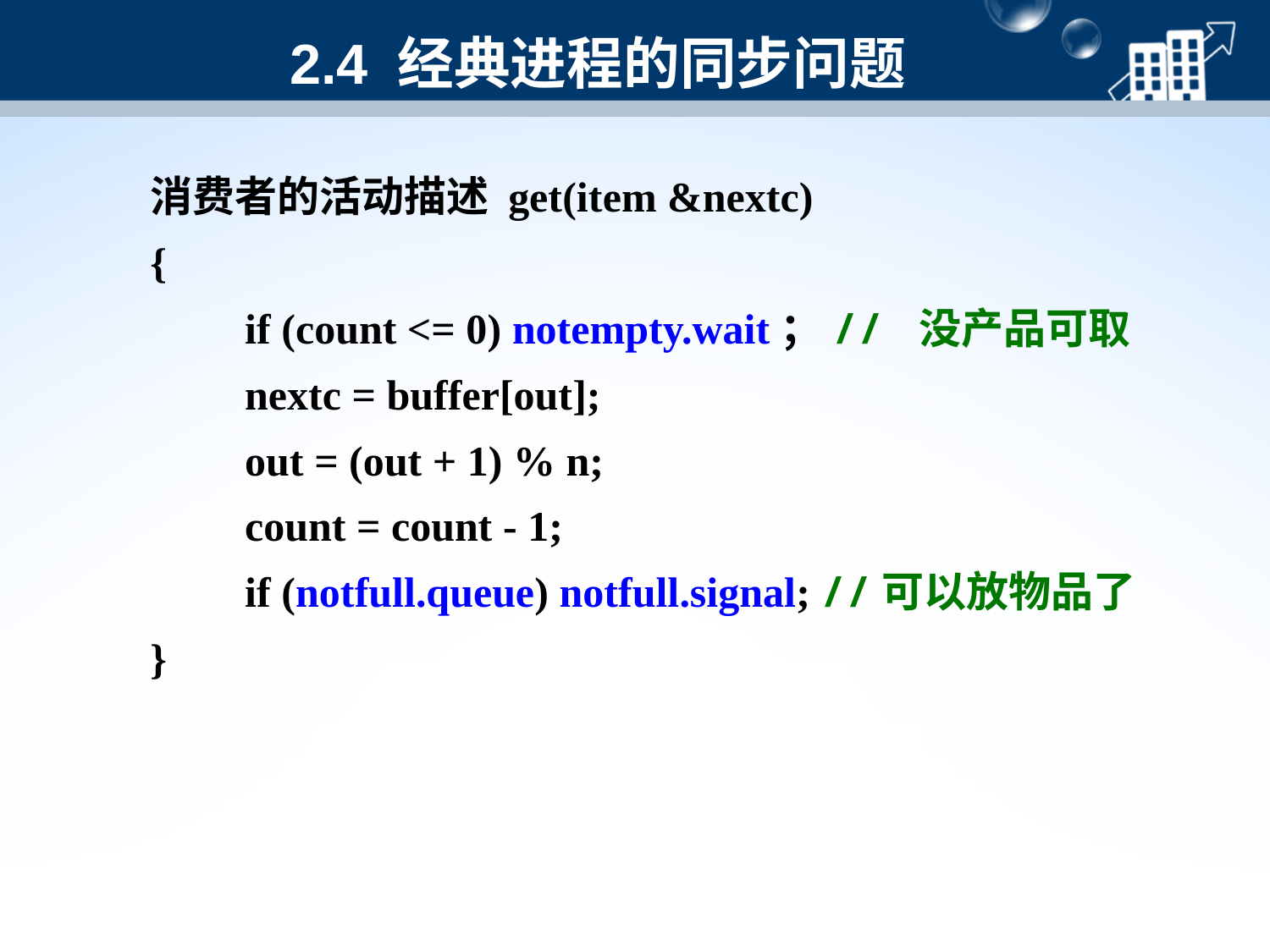

# 2.4 经典进程的同步问题
消费者的活动描述 get(item &nextc)
{
　　if (count <= 0) notempty.wait；// 没产品可取
　　nextc = buffer[out];
　　out = (out + 1) % n;
　　count = count - 1;
　　if (notfull.queue) notfull.signal; //可以放物品了
}